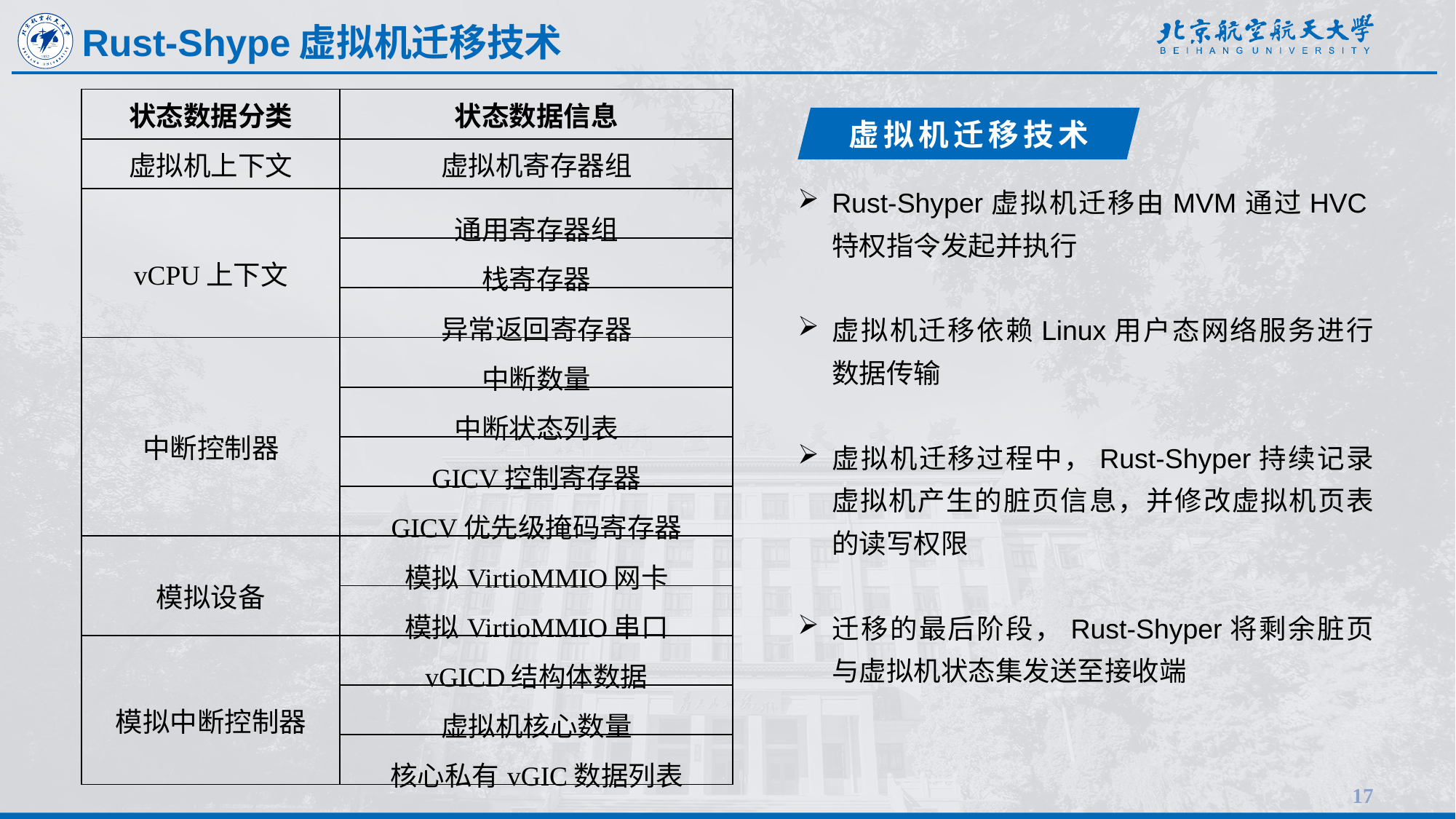

Rust-Shype虚拟机迁移技术
| 状态数据分类 | 状态数据信息 |
| --- | --- |
| 虚拟机上下文 | 虚拟机寄存器组 |
| vCPU上下文 | 通用寄存器组 |
|  | 栈寄存器 |
|  | 异常返回寄存器 |
| 中断控制器 | 中断数量 |
|  | 中断状态列表 |
|  | GICV控制寄存器 |
|  | GICV优先级掩码寄存器 |
| 模拟设备 | 模拟VirtioMMIO网卡 |
|  | 模拟VirtioMMIO串口 |
| 模拟中断控制器 | vGICD结构体数据 |
|  | 虚拟机核心数量 |
|  | 核心私有vGIC数据列表 |
虚拟机迁移技术
Rust-Shyper虚拟机迁移由MVM通过HVC特权指令发起并执行

虚拟机迁移依赖Linux用户态网络服务进行数据传输

虚拟机迁移过程中，Rust-Shyper持续记录虚拟机产生的脏页信息，并修改虚拟机页表的读写权限

迁移的最后阶段，Rust-Shyper将剩余脏页与虚拟机状态集发送至接收端

17